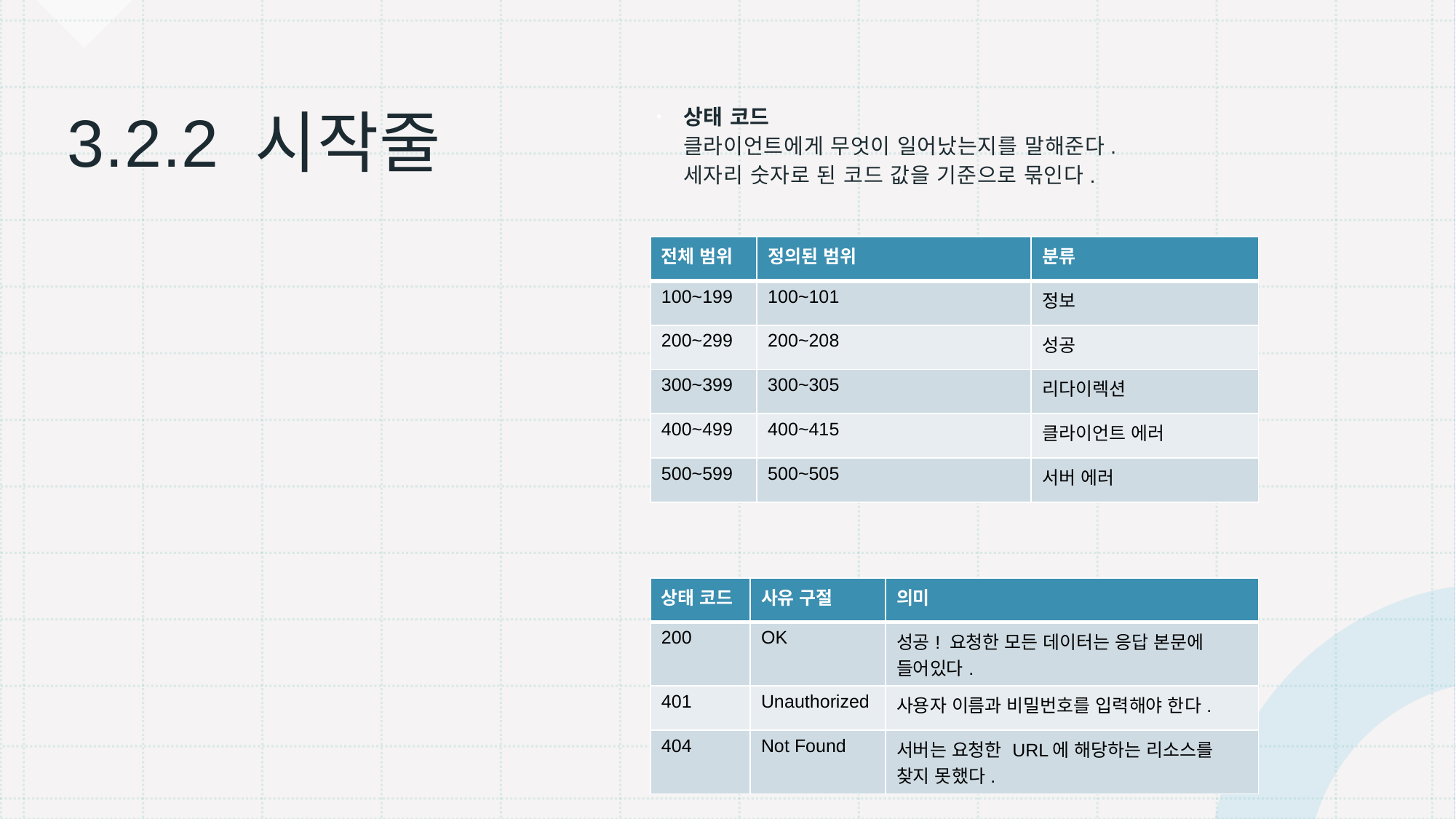

# 3.2.2 시작줄
상태 코드
클라이언트에게 무엇이 일어났는지를 말해준다.
세자리 숫자로 된 코드 값을 기준으로 묶인다.

자주 쓰이는 상태 코드

| 전체 범위 | 정의된 범위 | 분류 |
| --- | --- | --- |
| 100~199 | 100~101 | 정보 |
| 200~299 | 200~208 | 성공 |
| 300~399 | 300~305 | 리다이렉션 |
| 400~499 | 400~415 | 클라이언트 에러 |
| 500~599 | 500~505 | 서버 에러 |
| 상태 코드 | 사유 구절 | 의미 |
| --- | --- | --- |
| 200 | OK | 성공! 요청한 모든 데이터는 응답 본문에 들어있다. |
| 401 | Unauthorized | 사용자 이름과 비밀번호를 입력해야 한다. |
| 404 | Not Found | 서버는 요청한 URL에 해당하는 리소스를 찾지 못했다. |